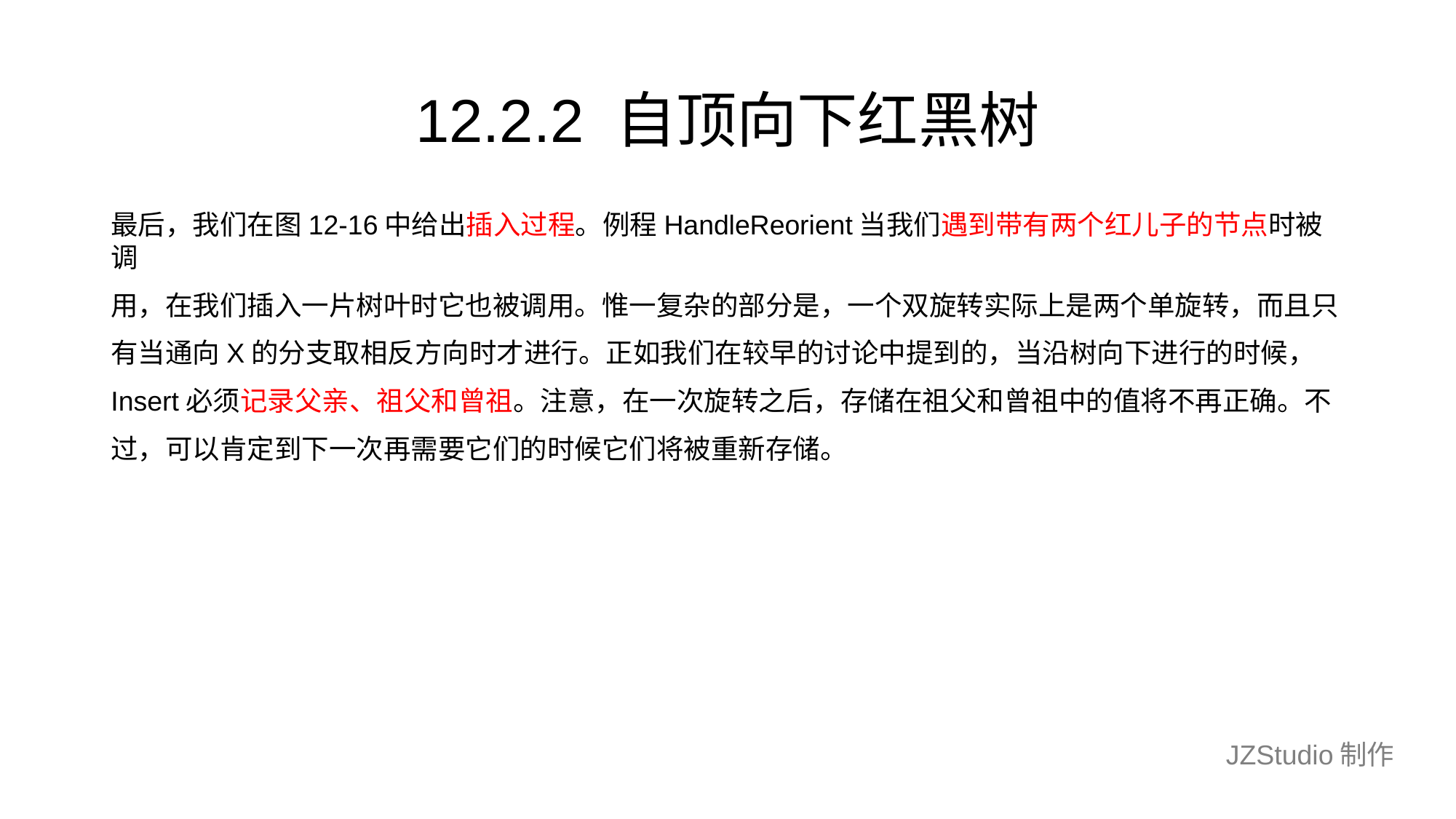

# 12.2.2 自顶向下红黑树
最后，我们在图12-16中给出插入过程。例程HandleReorient当我们遇到带有两个红儿子的节点时被调
用，在我们插入一片树叶时它也被调用。惟一复杂的部分是，一个双旋转实际上是两个单旋转，而且只
有当通向X的分支取相反方向时才进行。正如我们在较早的讨论中提到的，当沿树向下进行的时候，
Insert必须记录父亲、祖父和曾祖。注意，在一次旋转之后，存储在祖父和曾祖中的值将不再正确。不
过，可以肯定到下一次再需要它们的时候它们将被重新存储。